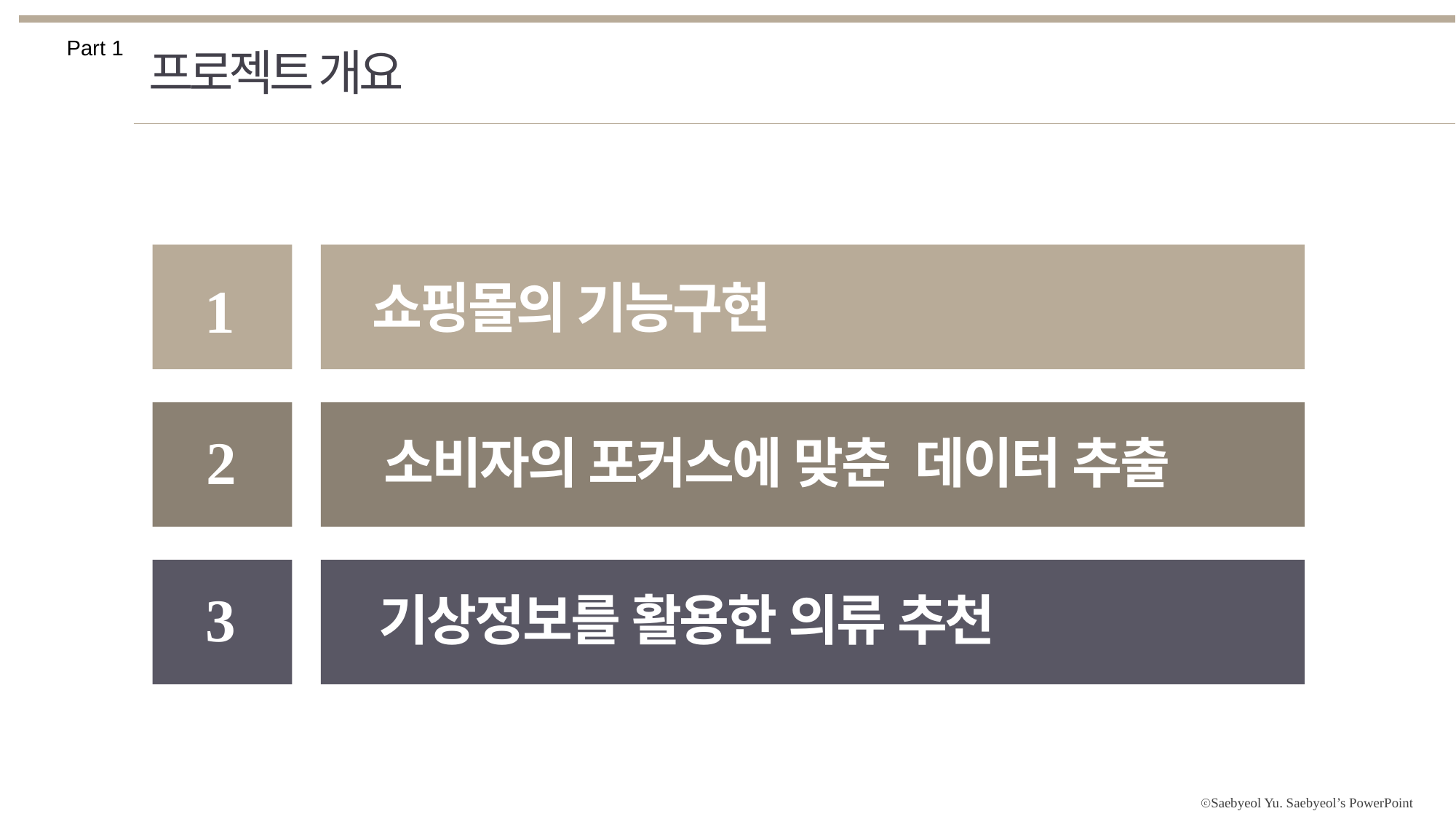

Part 1
프로젝트 개요

1
쇼핑몰의 기능구현

2
소비자의 포커스에 맞춘  데이터 추출

3
기상정보를 활용한 의류 추천